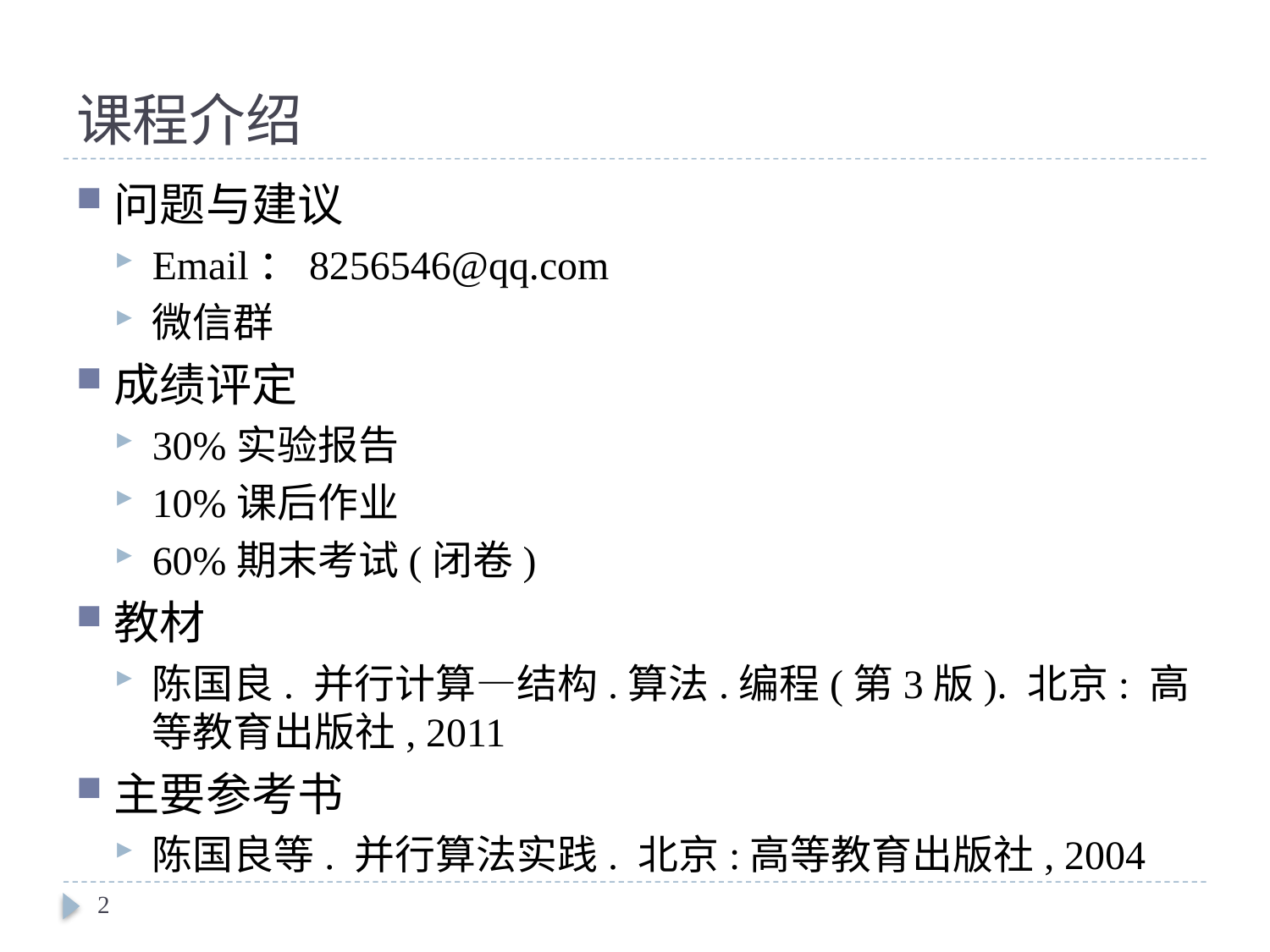

# 课程介绍
问题与建议
Email：8256546@qq.com
微信群
成绩评定
30%实验报告
10%课后作业
60%期末考试(闭卷)
教材
陈国良. 并行计算—结构.算法.编程(第3版). 北京: 高等教育出版社, 2011
主要参考书
陈国良等. 并行算法实践. 北京:高等教育出版社, 2004
2